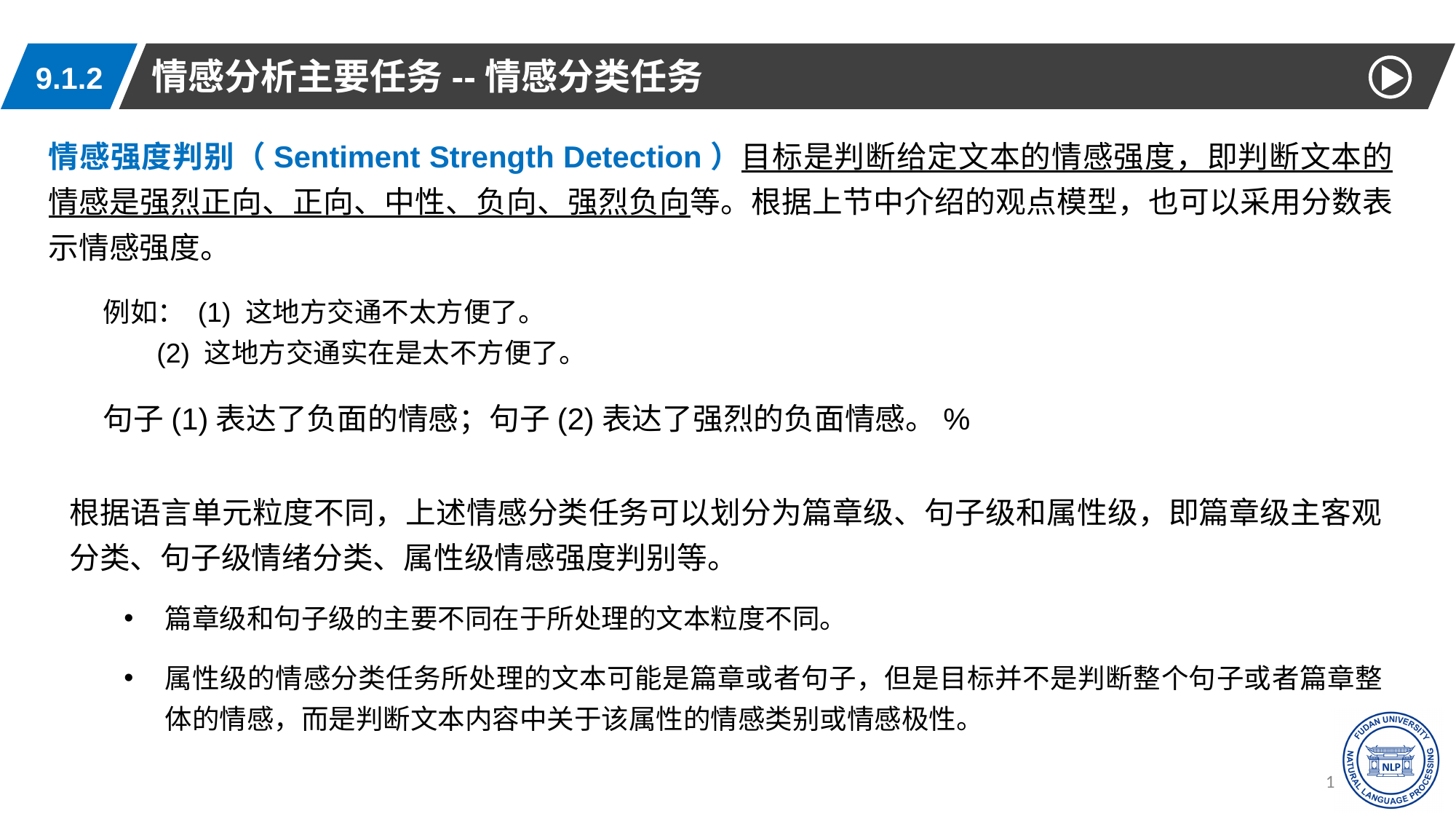

情感分析主要任务--情感分类任务
9.1.2

情感强度判别（Sentiment Strength Detection）目标是判断给定文本的情感强度，即判断文本的情感是强烈正向、正向、中性、负向、强烈负向等。根据上节中介绍的观点模型，也可以采用分数表示情感强度。
例如： (1) 这地方交通不太方便了。
       (2) 这地方交通实在是太不方便了。
句子(1)表达了负面的情感；句子(2)表达了强烈的负面情感。%
根据语言单元粒度不同，上述情感分类任务可以划分为篇章级、句子级和属性级，即篇章级主客观分类、句子级情绪分类、属性级情感强度判别等。
篇章级和句子级的主要不同在于所处理的文本粒度不同。
属性级的情感分类任务所处理的文本可能是篇章或者句子，但是目标并不是判断整个句子或者篇章整体的情感，而是判断文本内容中关于该属性的情感类别或情感极性。
16